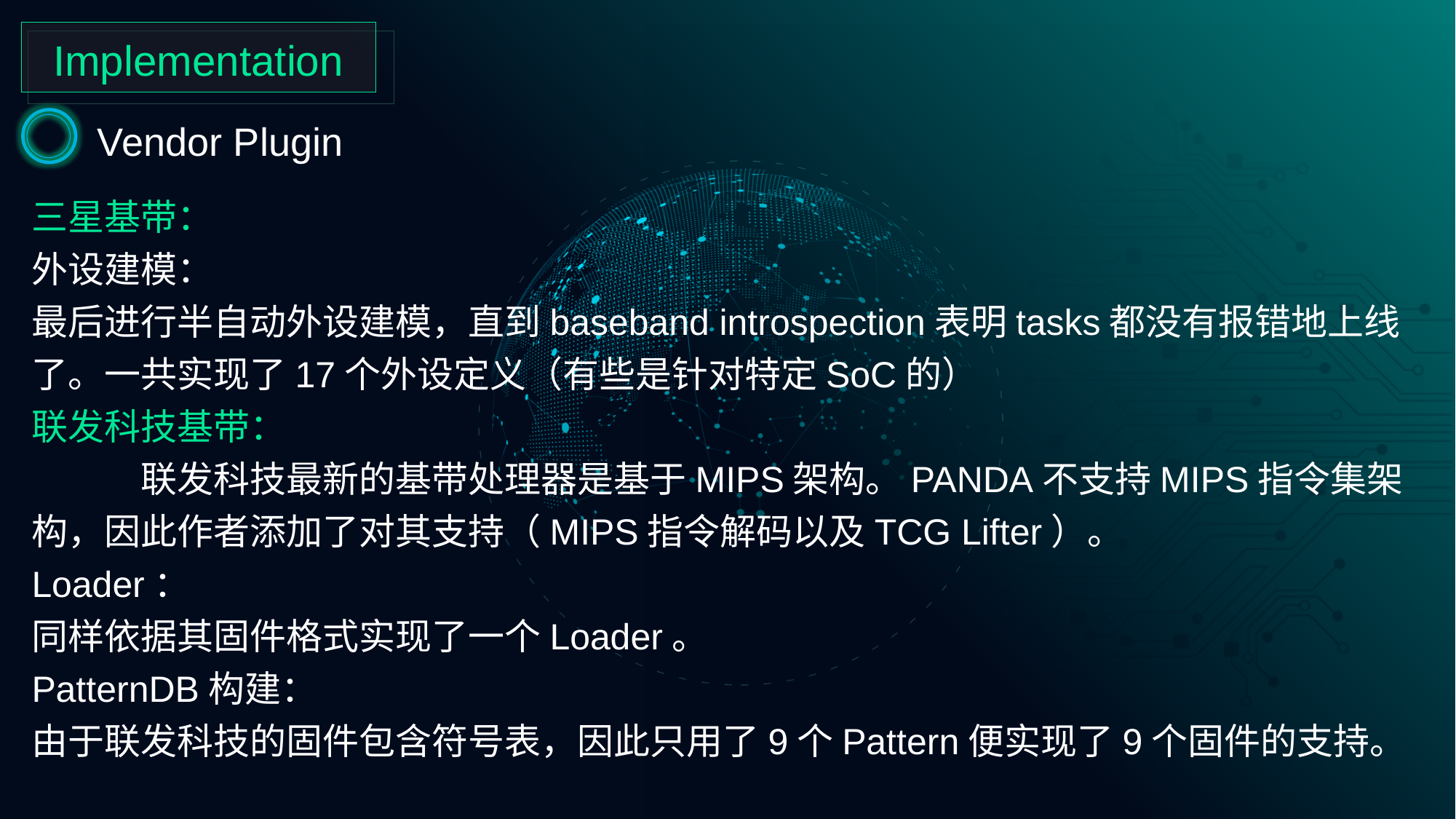

Implementation

Vendor Plugin
三星基带：
外设建模：
最后进行半自动外设建模，直到baseband introspection表明tasks都没有报错地上线了。一共实现了17个外设定义（有些是针对特定SoC的）
联发科技基带：
	联发科技最新的基带处理器是基于MIPS架构。PANDA不支持MIPS指令集架构，因此作者添加了对其支持（MIPS指令解码以及TCG Lifter）。
Loader：
同样依据其固件格式实现了一个Loader。
PatternDB构建：
由于联发科技的固件包含符号表，因此只用了9个Pattern便实现了9个固件的支持。